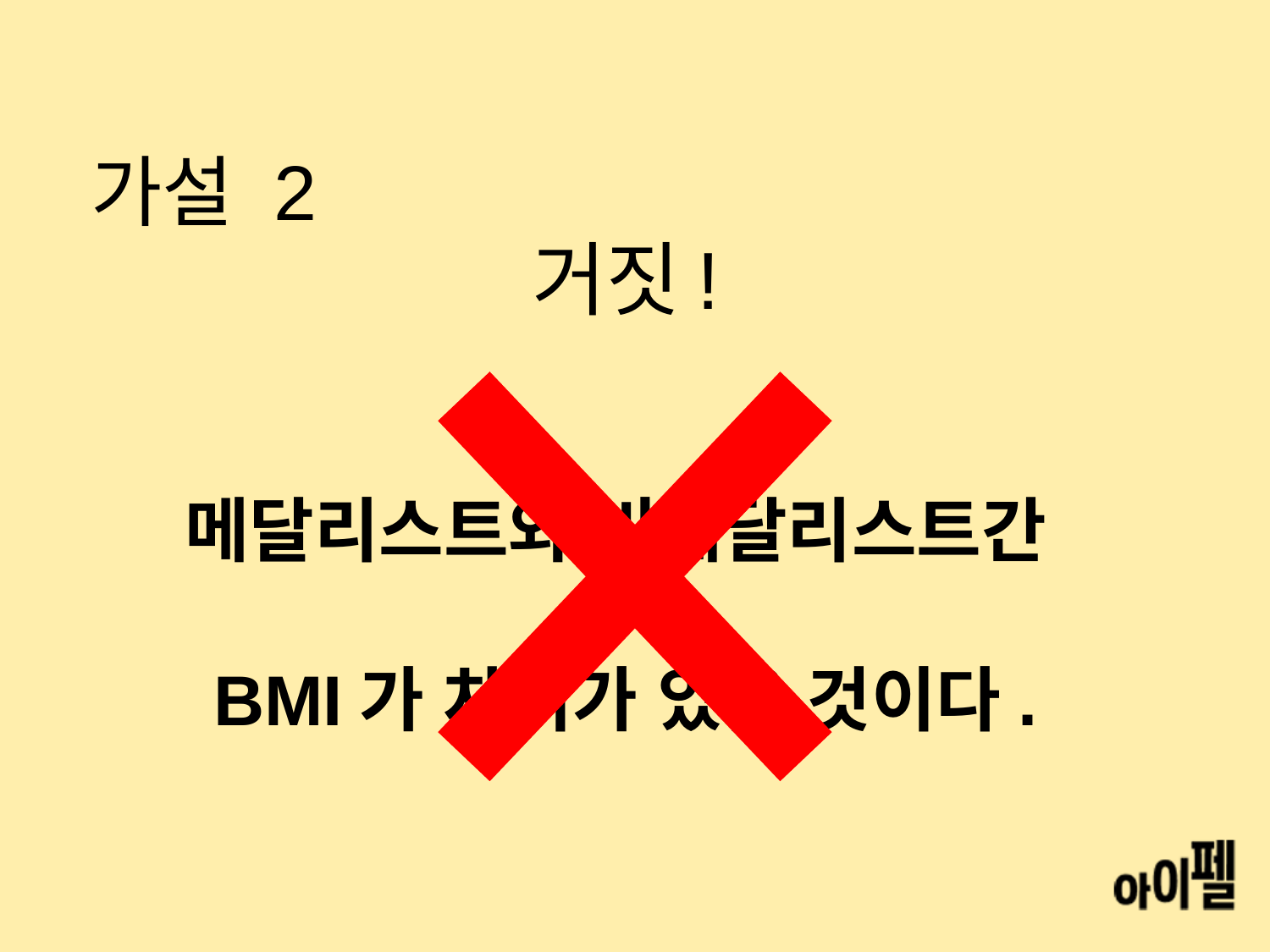

# 가설 2
거짓!
메달리스트와 비메달리스트간
BMI가 차이가 있을 것이다.